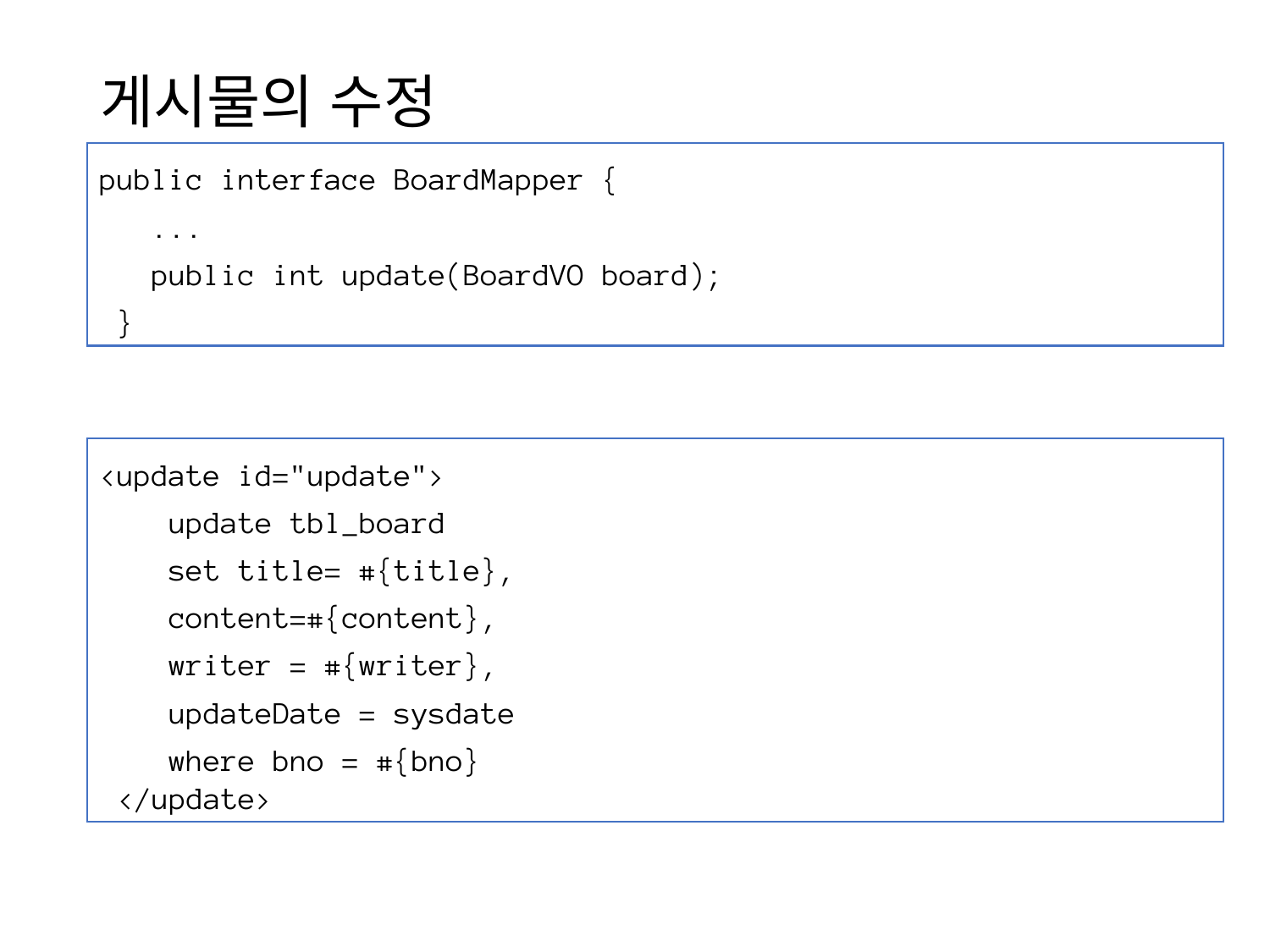

# 게시물의 수정
public interface BoardMapper {
   ...
   public int update(BoardVO board);
 }
<update id="update">
    update tbl_board
    set title= #{title},
    content=#{content},
    writer = #{writer},
    updateDate = sysdate
    where bno = #{bno}
  </update>